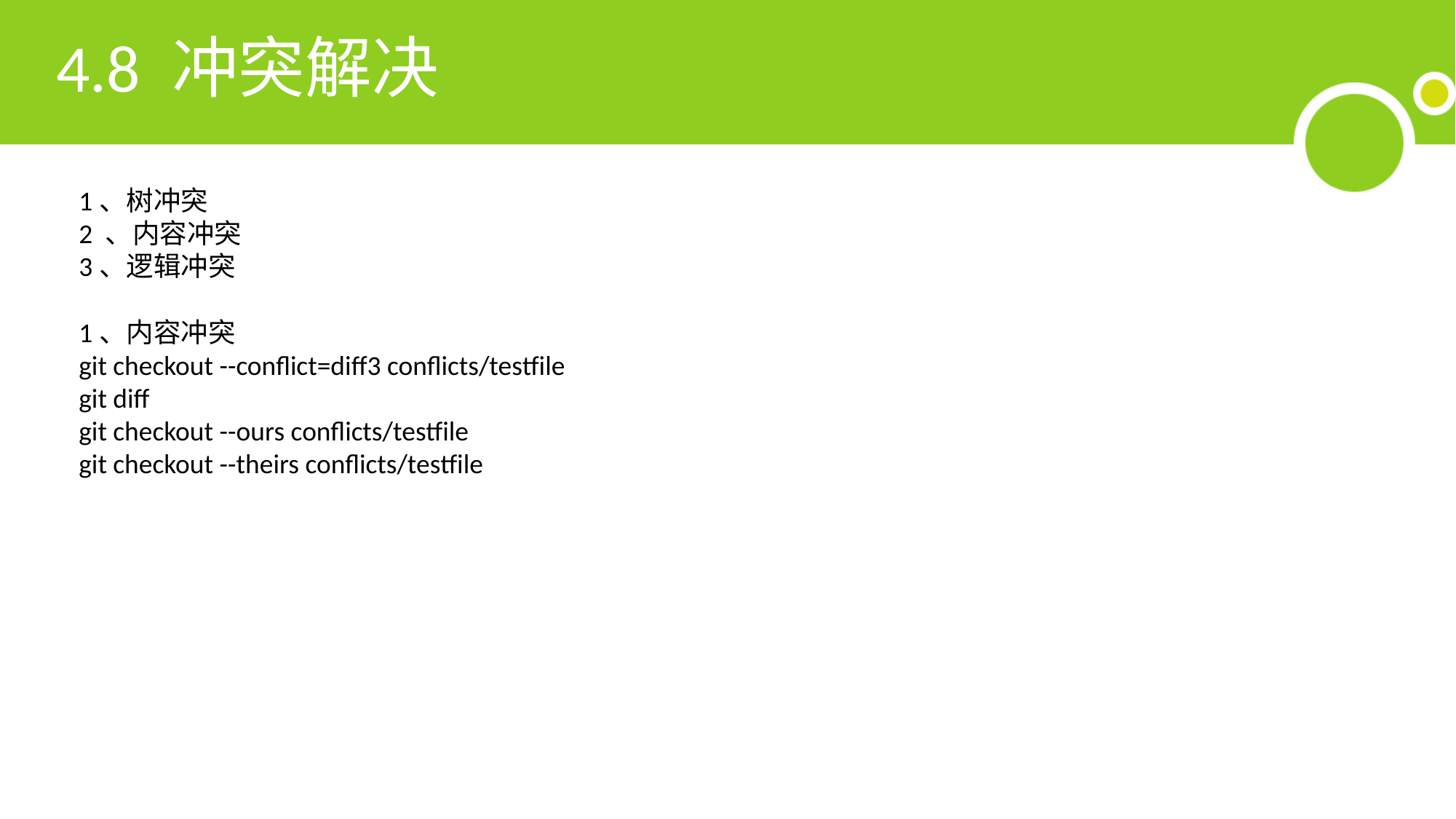

# 4.8 冲突解决
1、树冲突
2 、内容冲突
3、逻辑冲突

1、内容冲突
git checkout --conflict=diff3 conflicts/testfile
git diff
git checkout --ours conflicts/testfile 
git checkout --theirs conflicts/testfile